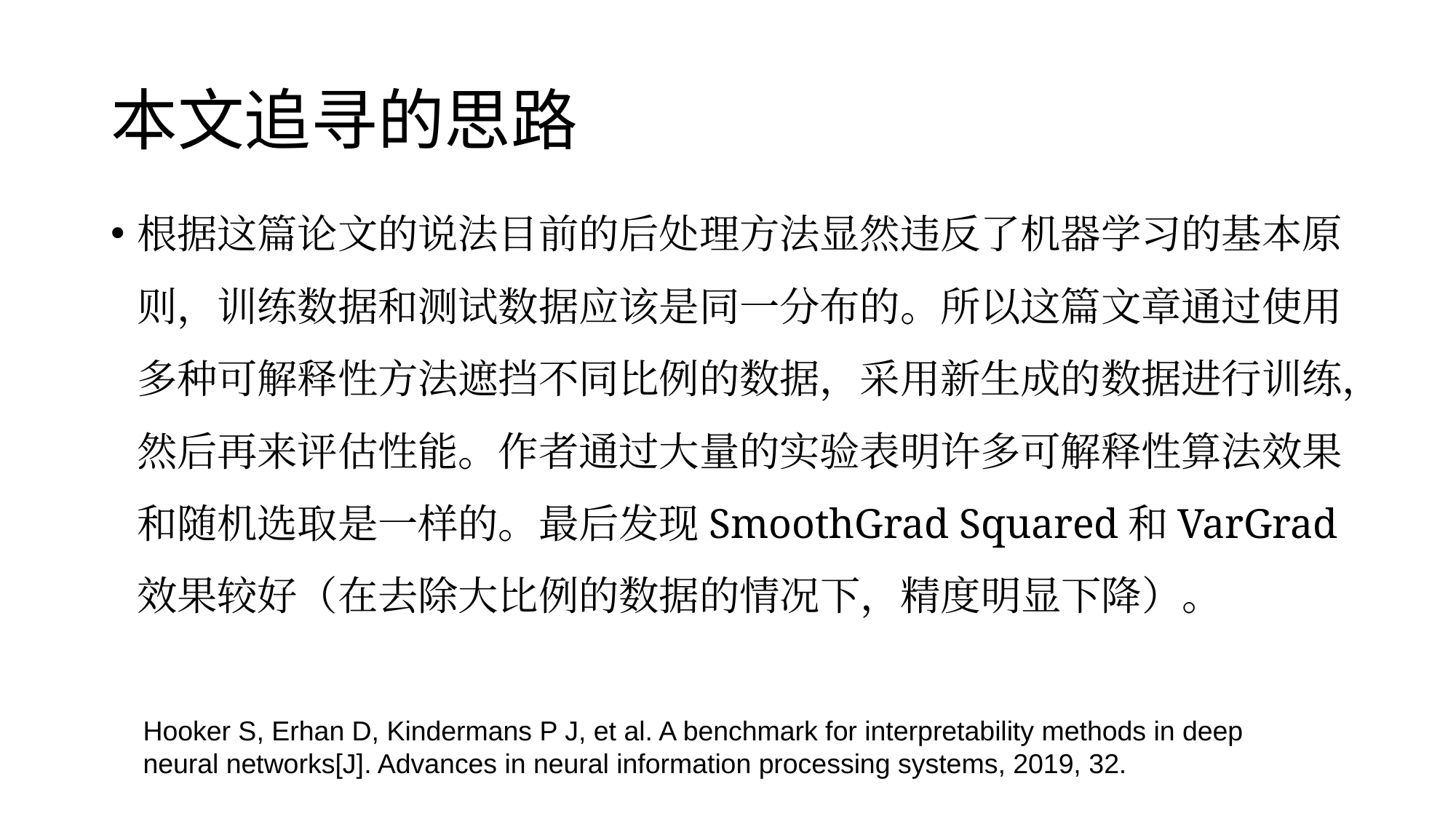

# 本文追寻的思路
根据这篇论文的说法目前的后处理方法显然违反了机器学习的基本原则，训练数据和测试数据应该是同一分布的。所以这篇文章通过使用多种可解释性方法遮挡不同比例的数据，采用新生成的数据进行训练，然后再来评估性能。作者通过大量的实验表明许多可解释性算法效果和随机选取是一样的。最后发现SmoothGrad Squared和VarGrad效果较好（在去除大比例的数据的情况下，精度明显下降）。
Hooker S, Erhan D, Kindermans P J, et al. A benchmark for interpretability methods in deep neural networks[J]. Advances in neural information processing systems, 2019, 32.